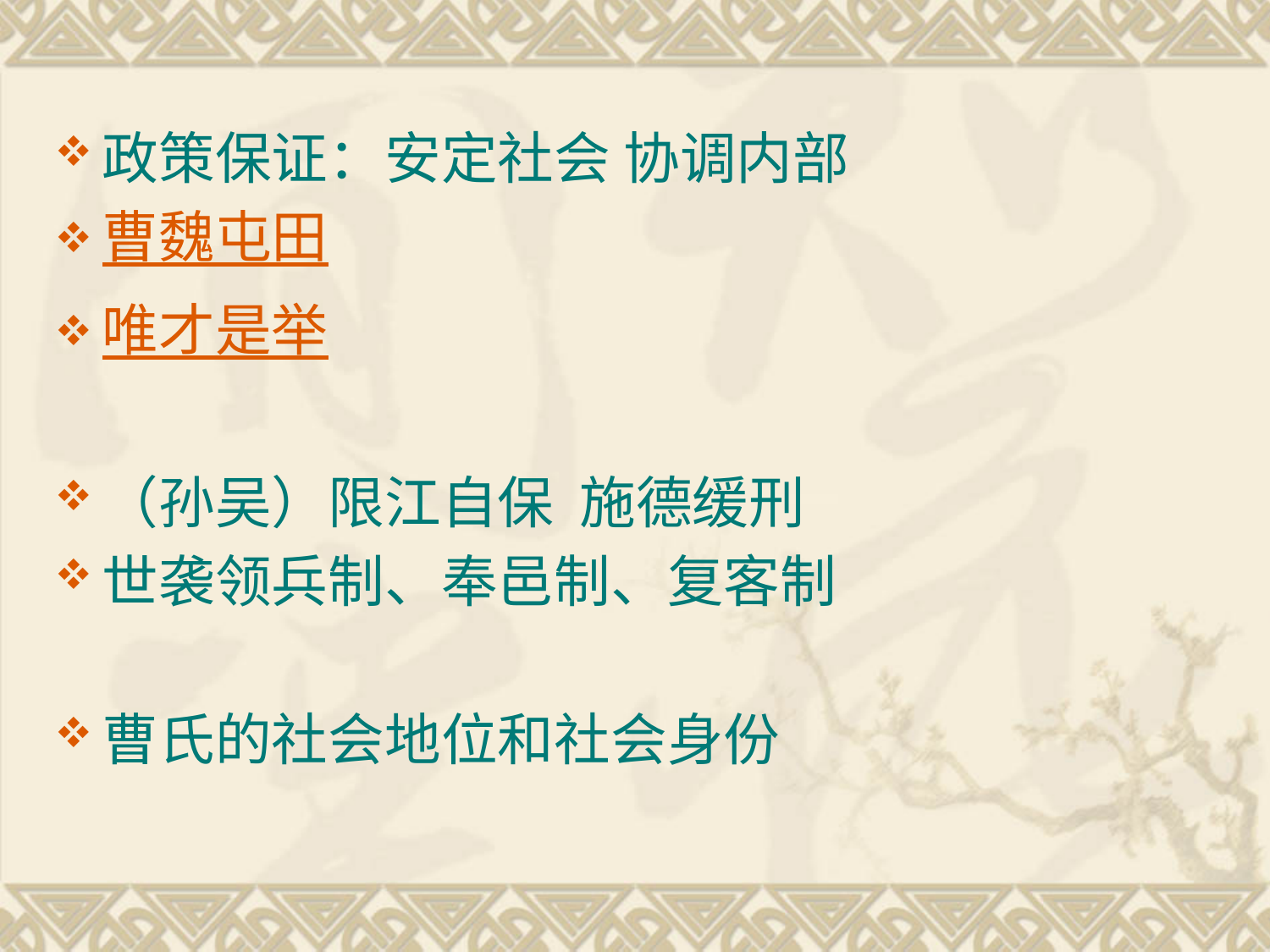

政策保证：安定社会 协调内部
曹魏屯田
唯才是举

（孙吴）限江自保  施德缓刑
世袭领兵制、奉邑制、复客制

曹氏的社会地位和社会身份